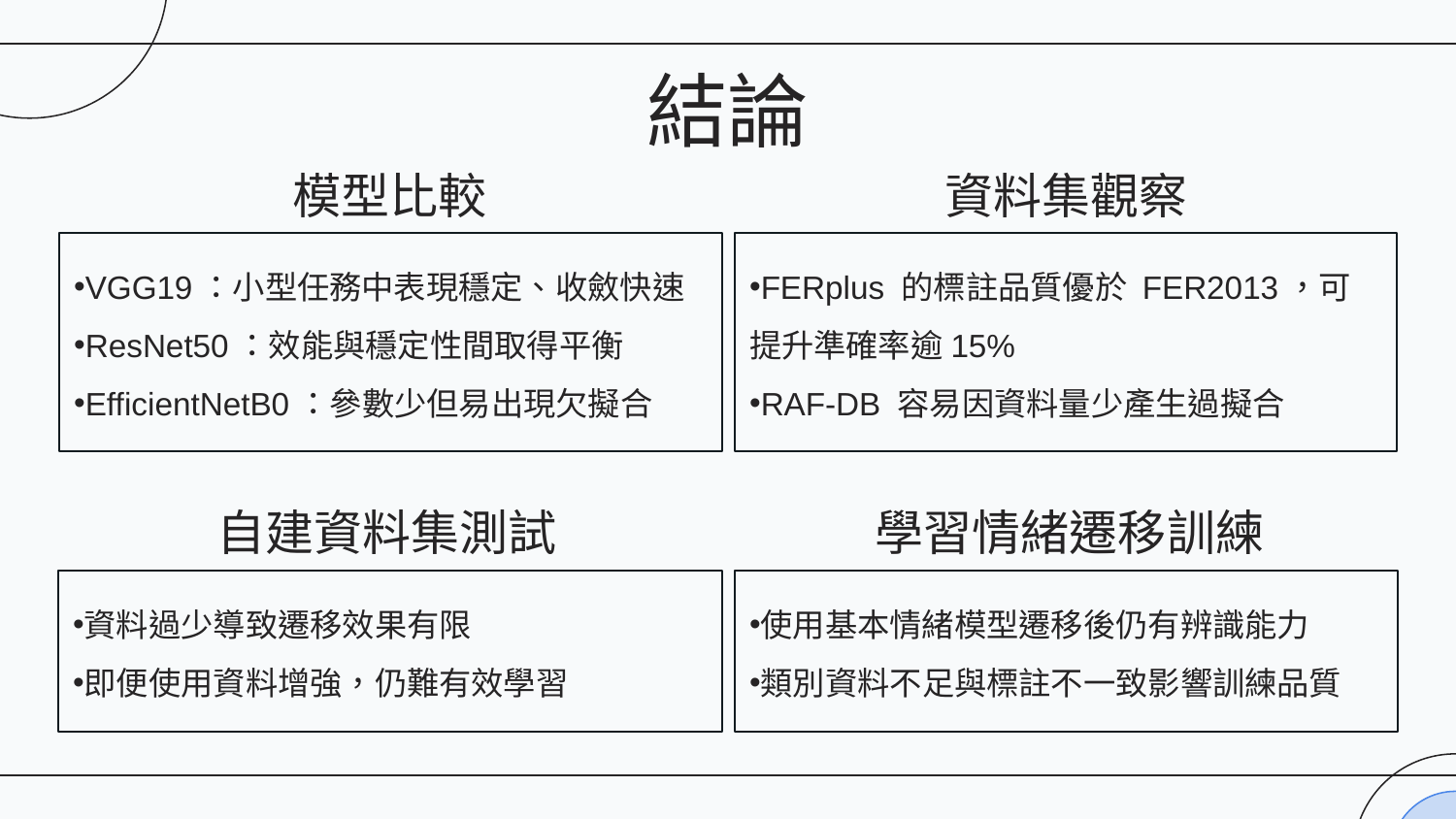

# 結論
模型比較
資料集觀察
VGG19：小型任務中表現穩定、收斂快速
ResNet50：效能與穩定性間取得平衡
EfficientNetB0：參數少但易出現欠擬合
FERplus 的標註品質優於 FER2013，可
提升準確率逾15%
RAF-DB 容易因資料量少產生過擬合
自建資料集測試
學習情緒遷移訓練
資料過少導致遷移效果有限
即便使用資料增強，仍難有效學習
使用基本情緒模型遷移後仍有辨識能力
類別資料不足與標註不一致影響訓練品質